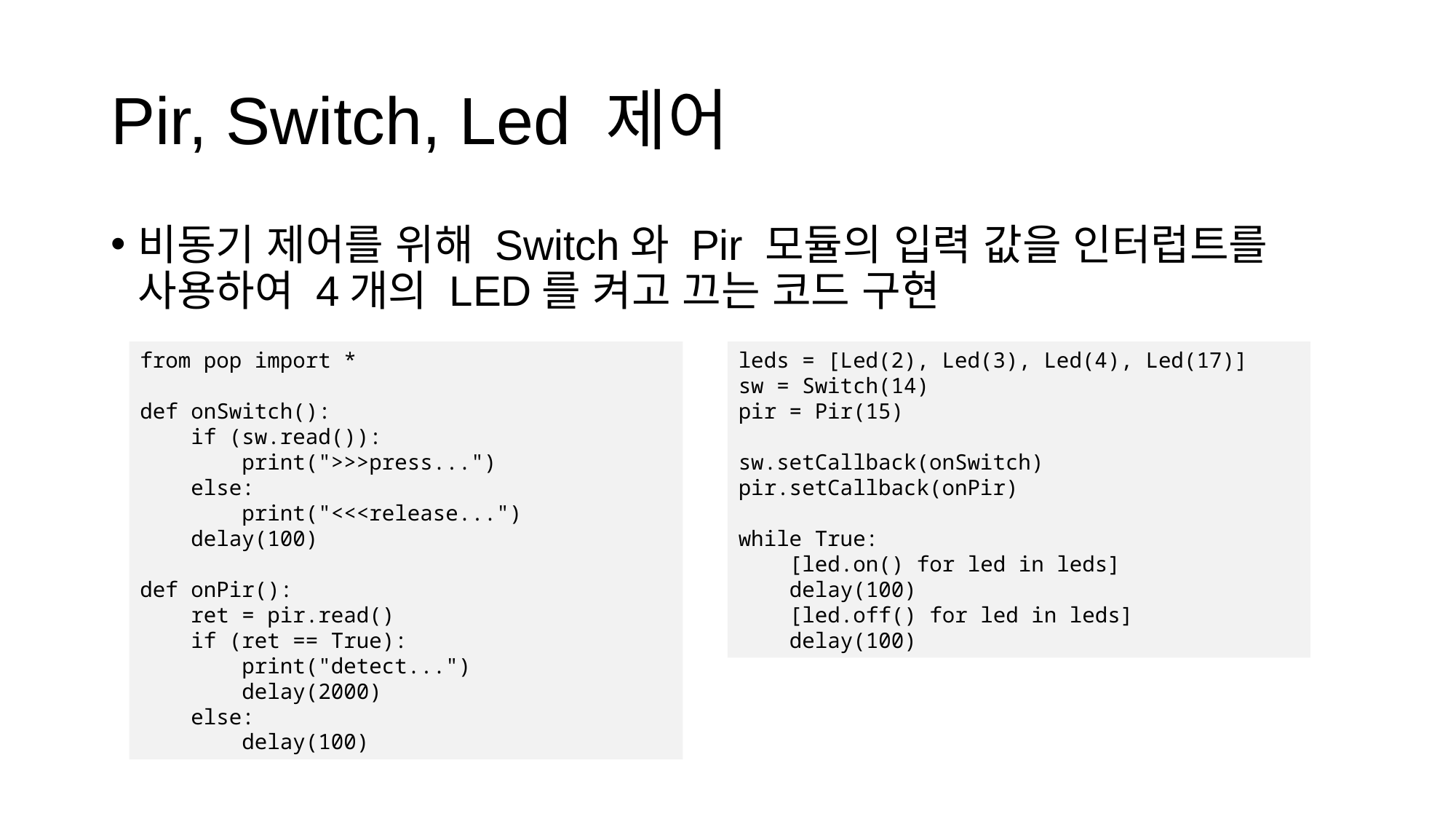

# Pir, Switch, Led 제어
비동기 제어를 위해 Switch와 Pir 모듈의 입력 값을 인터럽트를 사용하여 4개의 LED를 켜고 끄는 코드 구현
from pop import *

def onSwitch():
    if (sw.read()):
        print(">>>press...")
    else:
        print("<<<release...")
    delay(100)

def onPir():
    ret = pir.read()
    if (ret == True):
        print("detect...")
        delay(2000)
    else:
        delay(100)
leds = [Led(2), Led(3), Led(4), Led(17)]
sw = Switch(14)
pir = Pir(15)

sw.setCallback(onSwitch)
pir.setCallback(onPir)

while True:
    [led.on() for led in leds]
    delay(100)
    [led.off() for led in leds]
    delay(100)